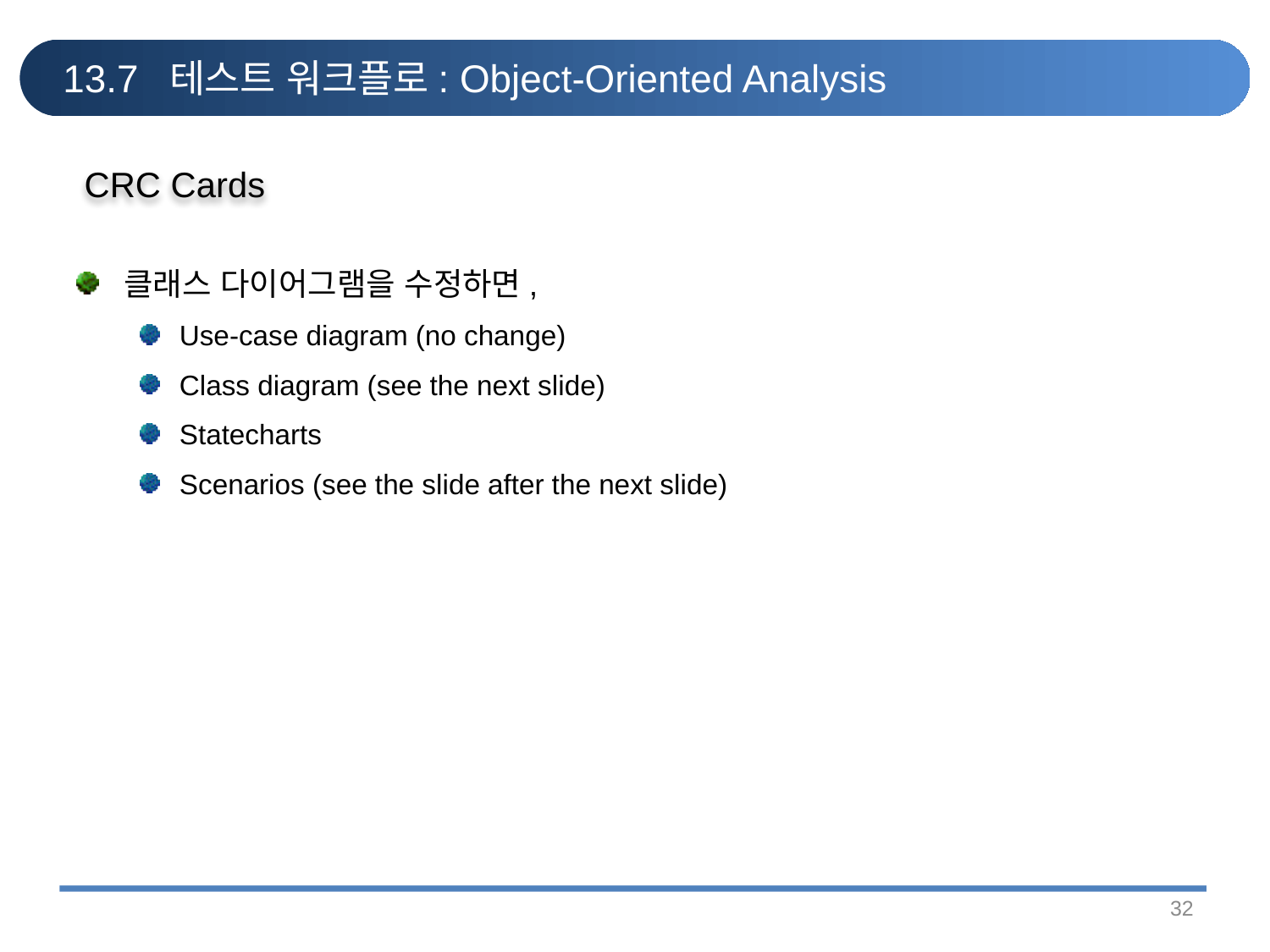

# 13.7  테스트 워크플로: Object-Oriented Analysis
CRC Cards
클래스 다이어그램을 수정하면,
Use-case diagram (no change)
Class diagram (see the next slide)
Statecharts
Scenarios (see the slide after the next slide)
32